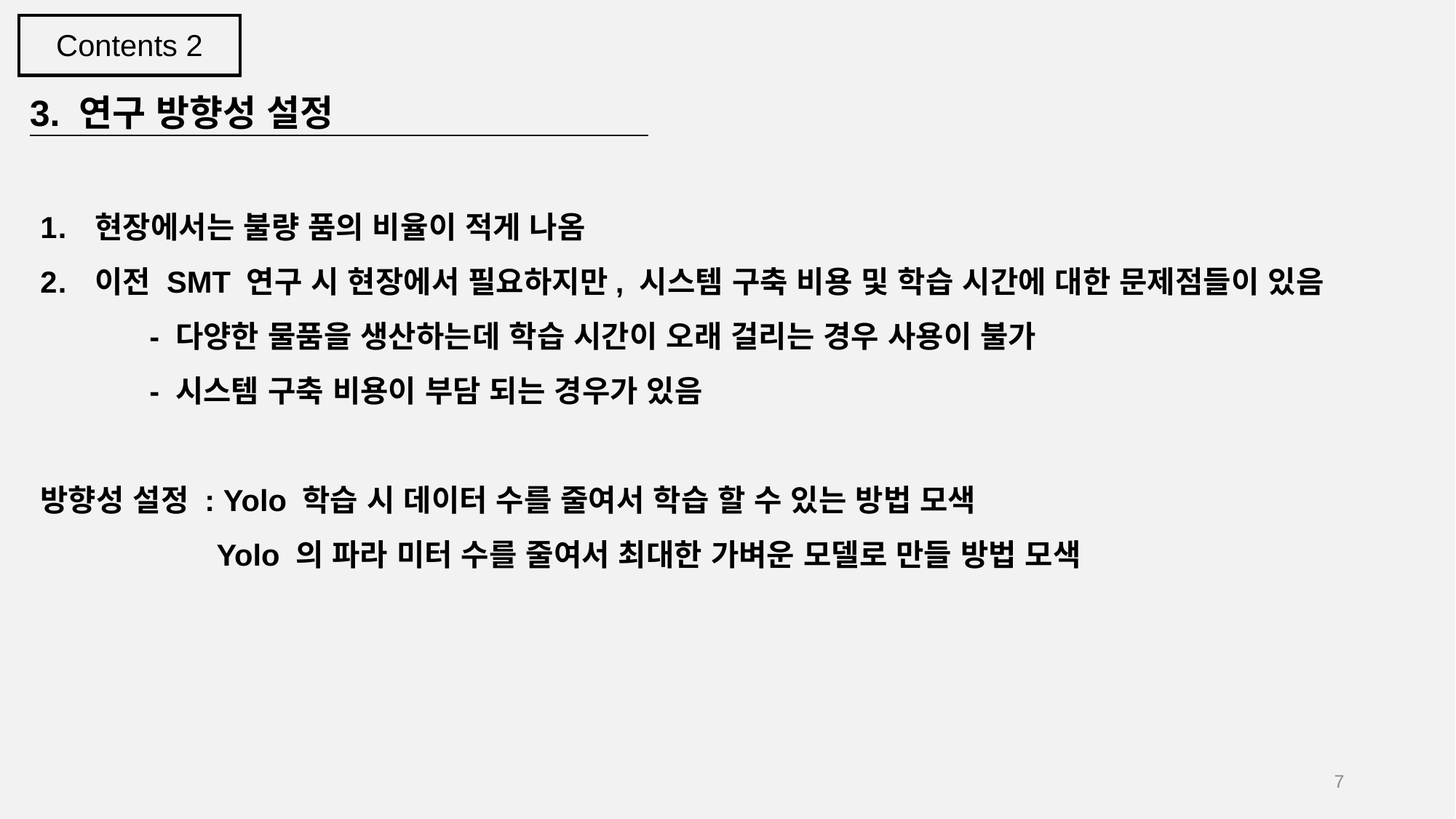

Contents 2
3. 연구 방향성 설정
현장에서는 불량 품의 비율이 적게 나옴
이전 SMT 연구 시 현장에서 필요하지만, 시스템 구축 비용 및 학습 시간에 대한 문제점들이 있음
 	- 다양한 물품을 생산하는데 학습 시간이 오래 걸리는 경우 사용이 불가
	- 시스템 구축 비용이 부담 되는 경우가 있음

방향성 설정 : Yolo 학습 시 데이터 수를 줄여서 학습 할 수 있는 방법 모색
	        Yolo 의 파라 미터 수를 줄여서 최대한 가벼운 모델로 만들 방법 모색

7